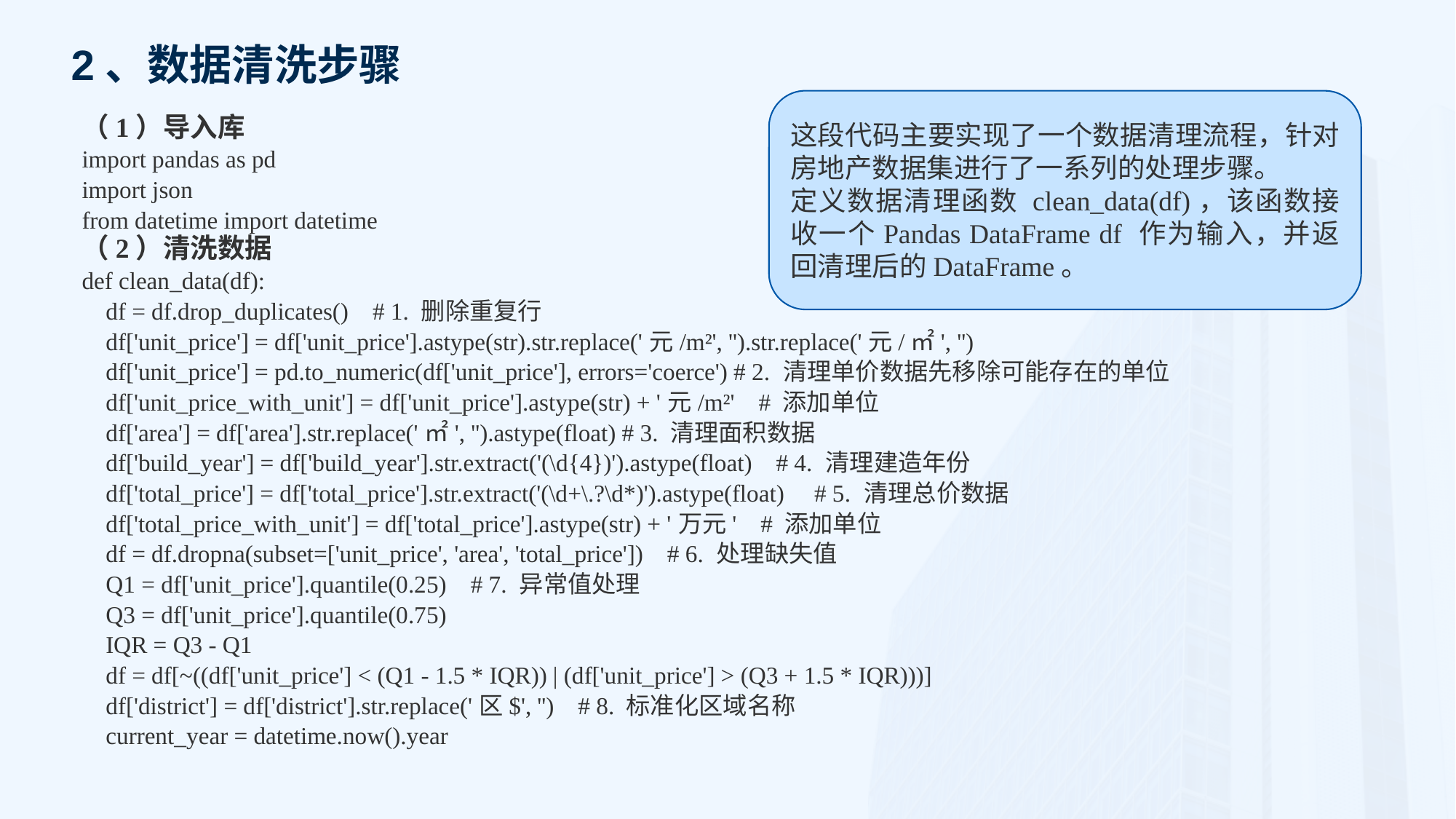

# 2、数据清洗步骤
这段代码主要实现了一个数据清理流程，针对房地产数据集进行了一系列的处理步骤。
定义数据清理函数 clean_data(df)，该函数接收一个Pandas DataFrame df 作为输入，并返回清理后的DataFrame。
（1）导入库
import pandas as pd
import json
from datetime import datetime
（2）清洗数据
def clean_data(df):
    df = df.drop_duplicates()    # 1. 删除重复行
    df['unit_price'] = df['unit_price'].astype(str).str.replace('元/m²', '').str.replace('元/㎡', '')
    df['unit_price'] = pd.to_numeric(df['unit_price'], errors='coerce') # 2. 清理单价数据先移除可能存在的单位
    df['unit_price_with_unit'] = df['unit_price'].astype(str) + '元/m²'    # 添加单位
    df['area'] = df['area'].str.replace('㎡', '').astype(float) # 3. 清理面积数据
    df['build_year'] = df['build_year'].str.extract('(\d{4})').astype(float)    # 4. 清理建造年份
    df['total_price'] = df['total_price'].str.extract('(\d+\.?\d*)').astype(float)     # 5. 清理总价数据
    df['total_price_with_unit'] = df['total_price'].astype(str) + '万元'    # 添加单位
    df = df.dropna(subset=['unit_price', 'area', 'total_price'])    # 6. 处理缺失值
    Q1 = df['unit_price'].quantile(0.25)    # 7. 异常值处理
    Q3 = df['unit_price'].quantile(0.75)
    IQR = Q3 - Q1
    df = df[~((df['unit_price'] < (Q1 - 1.5 * IQR)) | (df['unit_price'] > (Q3 + 1.5 * IQR)))]
    df['district'] = df['district'].str.replace('区$', '')    # 8. 标准化区域名称
    current_year = datetime.now().year